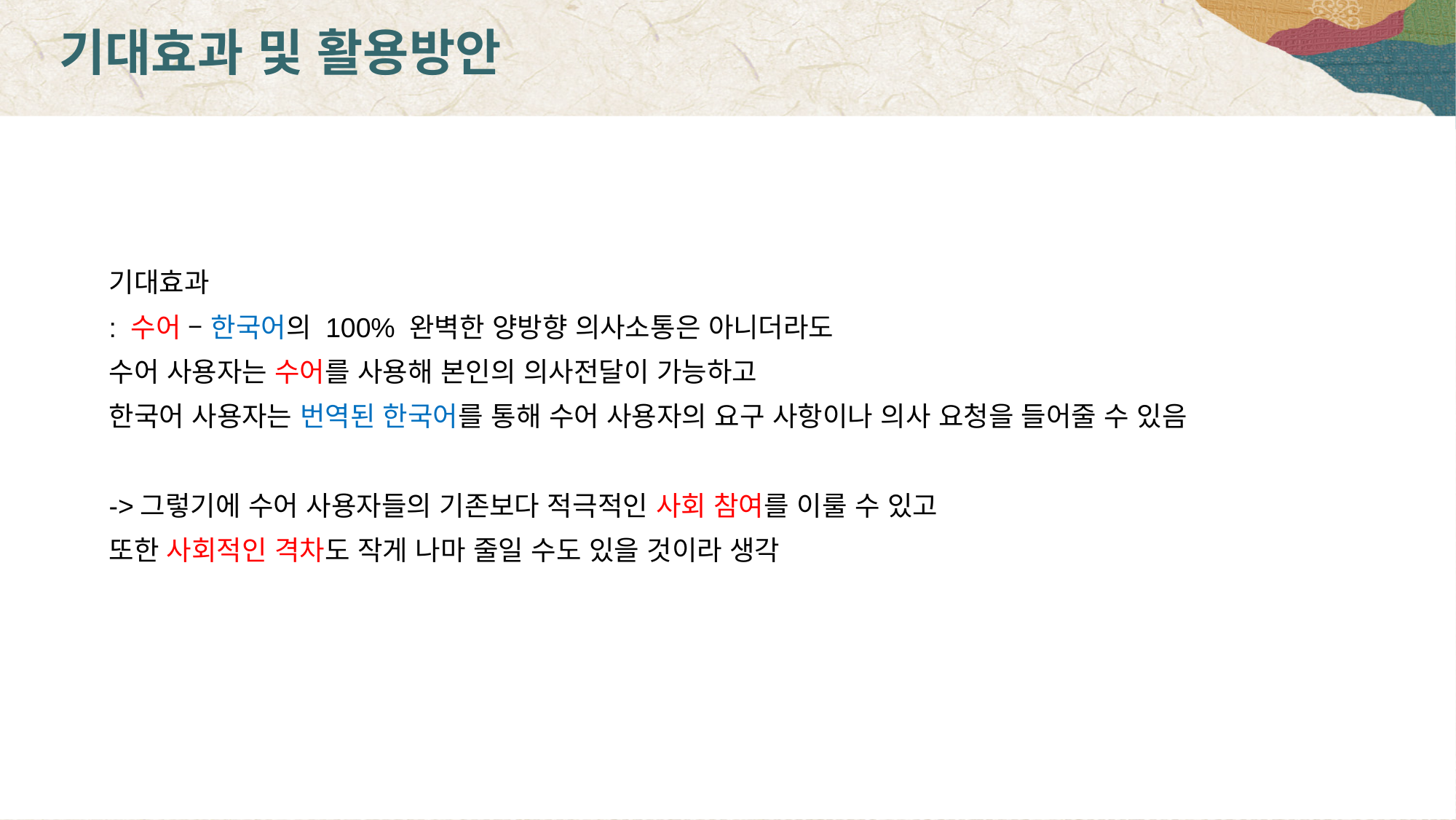

기대효과 및 활용방안

기대효과
: 수어 – 한국어의 100% 완벽한 양방향 의사소통은 아니더라도
수어 사용자는 수어를 사용해 본인의 의사전달이 가능하고
한국어 사용자는 번역된 한국어를 통해 수어 사용자의 요구 사항이나 의사 요청을 들어줄 수 있음

->그렇기에 수어 사용자들의 기존보다 적극적인 사회 참여를 이룰 수 있고
또한 사회적인 격차도 작게 나마 줄일 수도 있을 것이라 생각
Bizforms
www.bizforms.co.kr